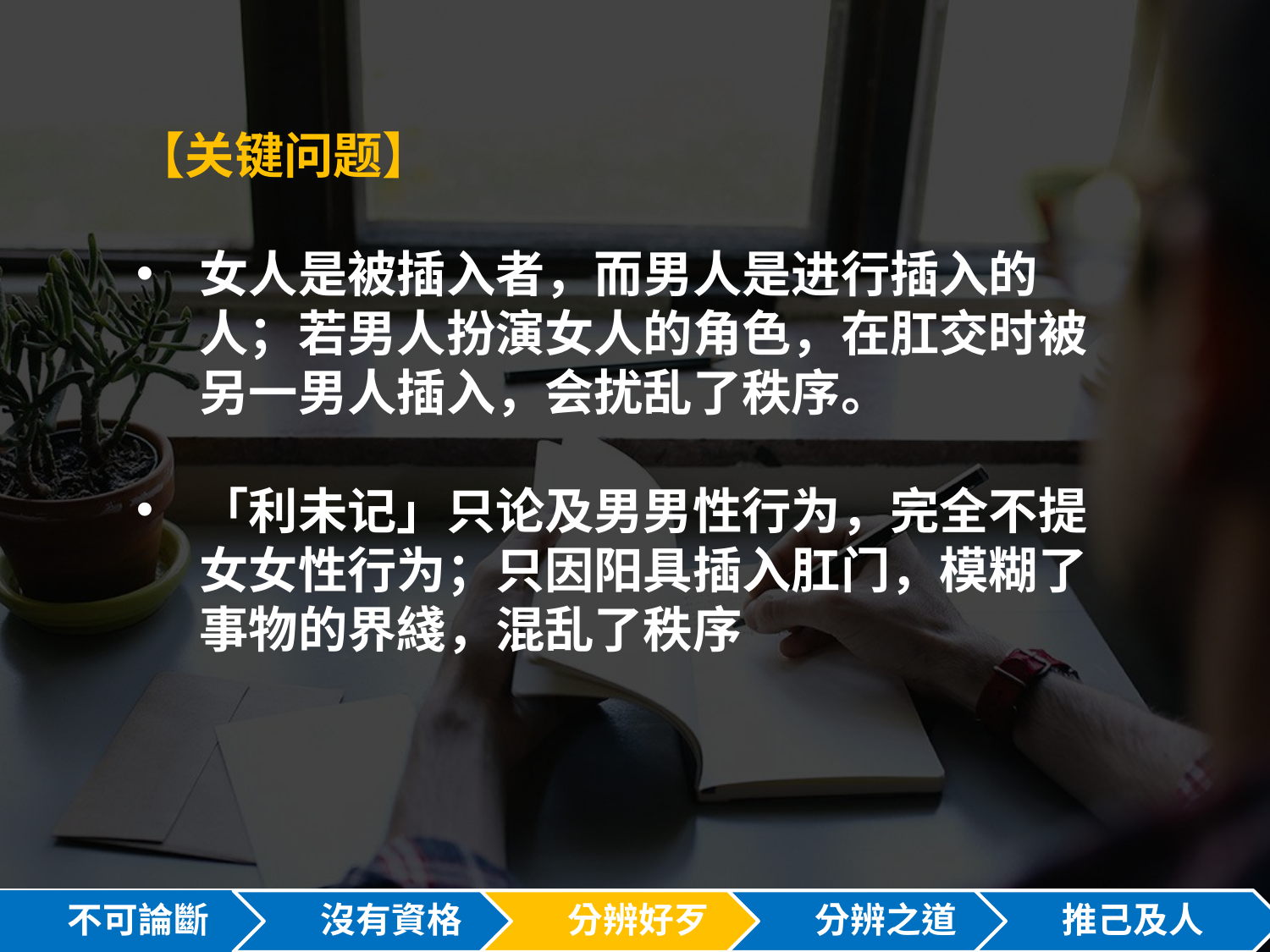

【关键问题】

女人是被插入者，而男人是进行插入的人；若男人扮演女人的角色，在肛交时被另一男人插入，会扰乱了秩序。

「利未记」只论及男男性行为，完全不提女女性行为；只因阳具插入肛门，模糊了事物的界綫，混乱了秩序

不可論斷

沒有資格

分辨好歹

分辨之道

推己及人